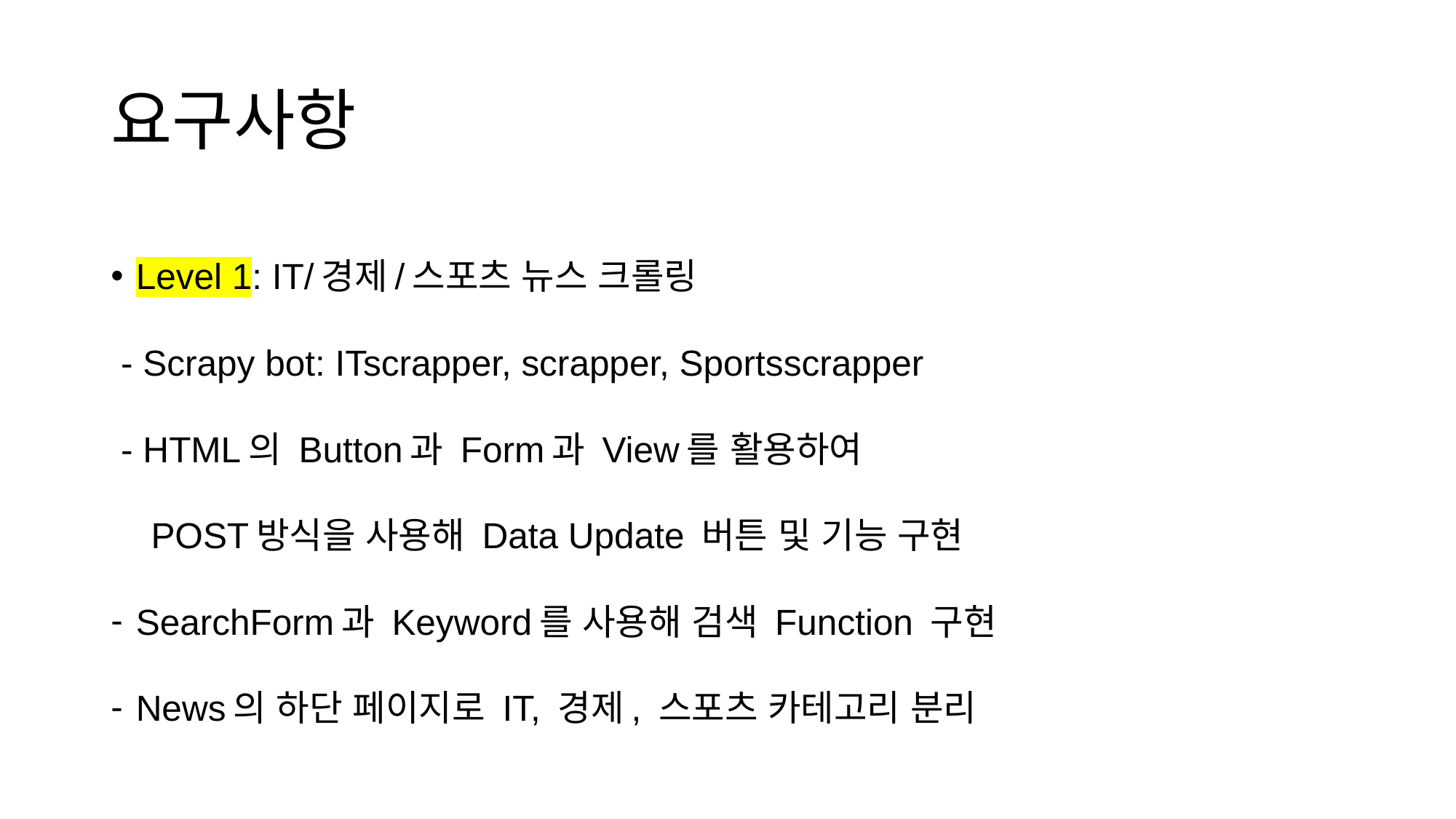

# 요구사항
Level 1: IT/경제/스포츠 뉴스 크롤링
 - Scrapy bot: ITscrapper, scrapper, Sportsscrapper
 - HTML의 Button과 Form과 View를 활용하여
    POST방식을 사용해 Data Update 버튼 및 기능 구현
SearchForm과 Keyword를 사용해 검색 Function 구현
News의 하단 페이지로 IT, 경제, 스포츠 카테고리 분리